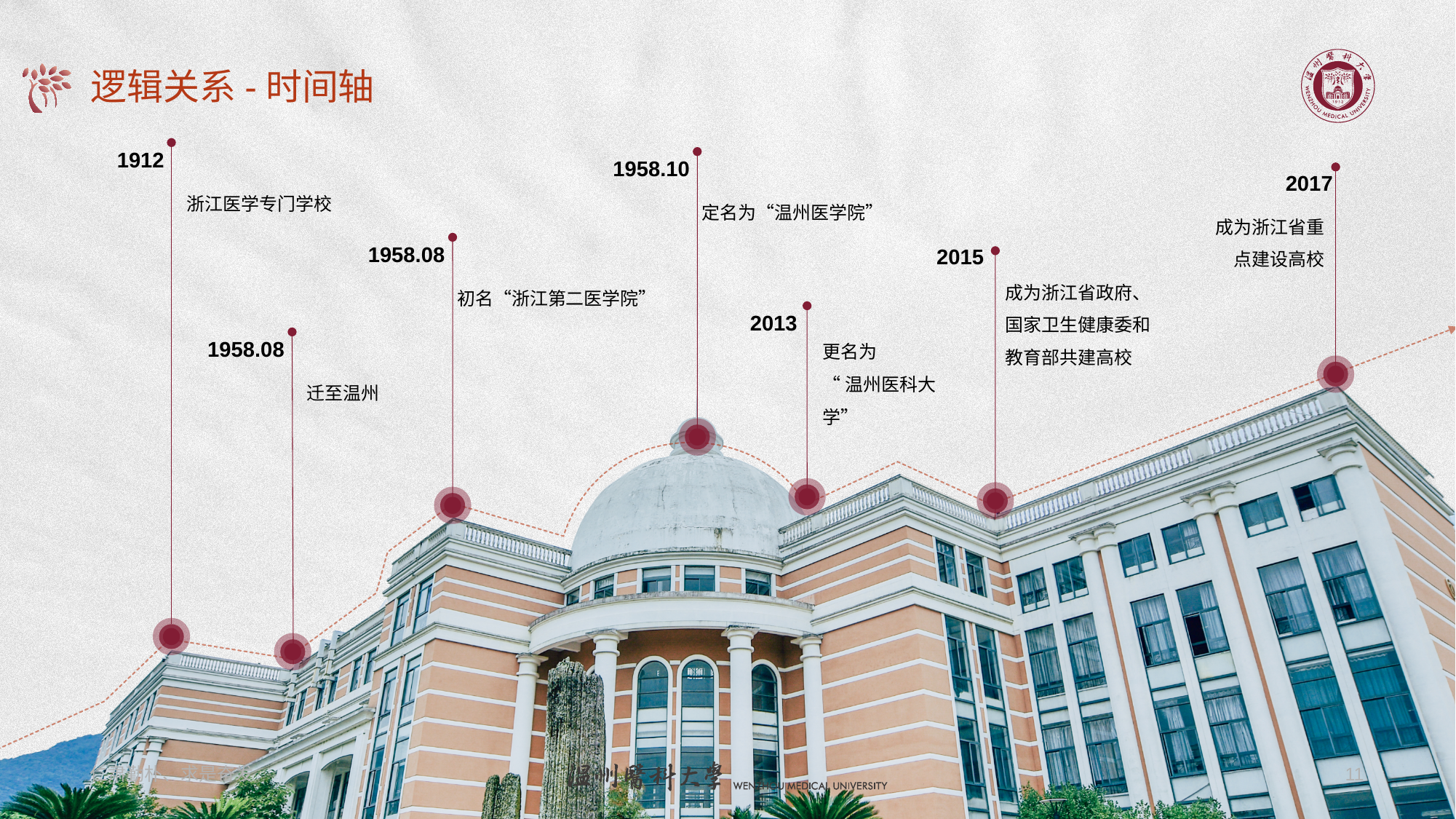

# 逻辑关系-时间轴
1912
1958.10
2017
浙江医学专门学校
定名为“温州医学院”
成为浙江省重点建设高校
1958.08
2015
成为浙江省政府、国家卫生健康委和教育部共建高校
初名“浙江第二医学院”
2013
更名为
“温州医科大学”

1958.08

迁至温州

仁肃勤朴、求是奋发
11